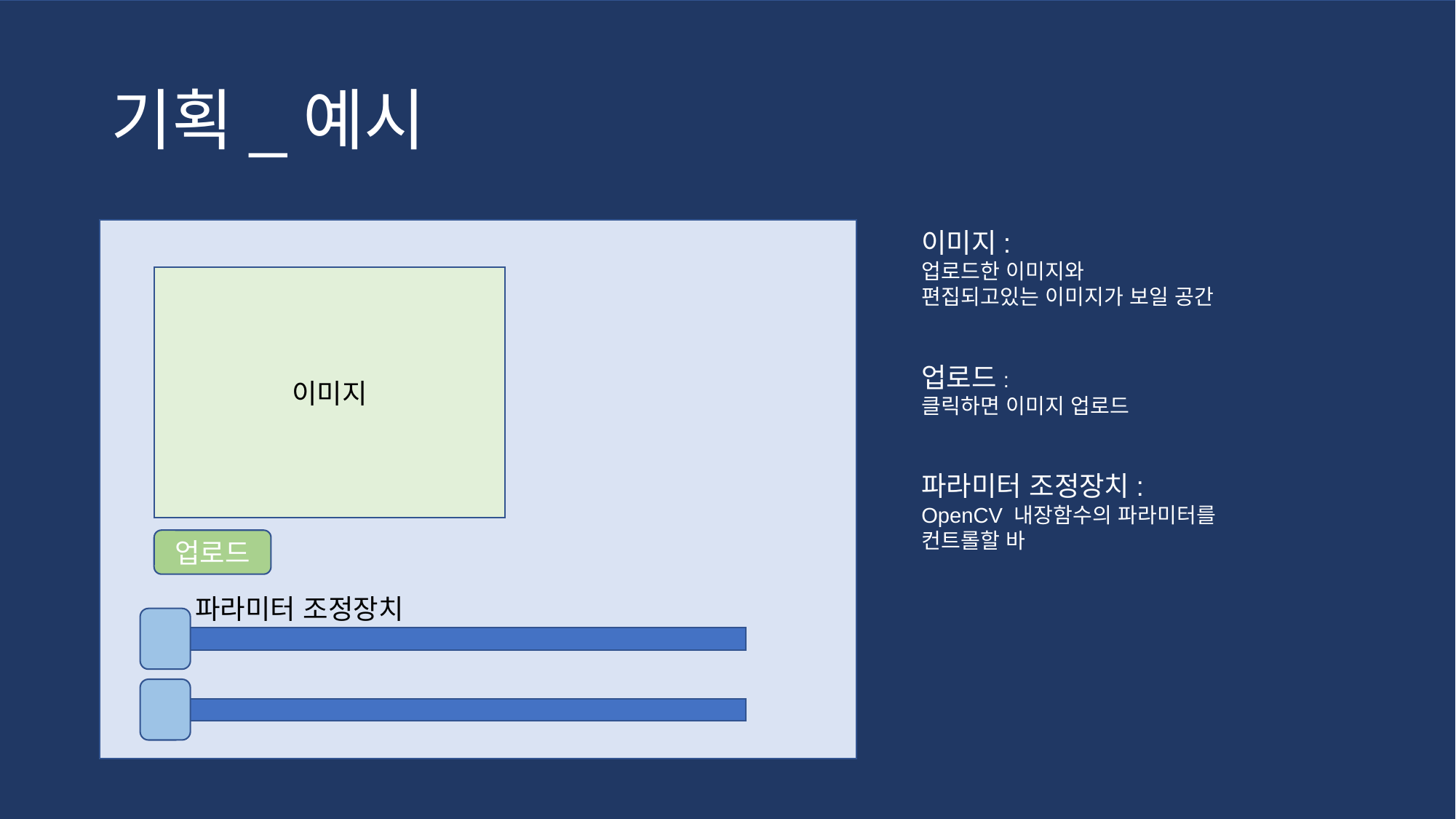

# 기획_예시

이미지:
업로드한 이미지와
편집되고있는 이미지가 보일 공간

업로드:
클릭하면 이미지 업로드

파라미터 조정장치:
OpenCV 내장함수의 파라미터를
컨트롤할 바
이미지
업로드
파라미터 조정장치